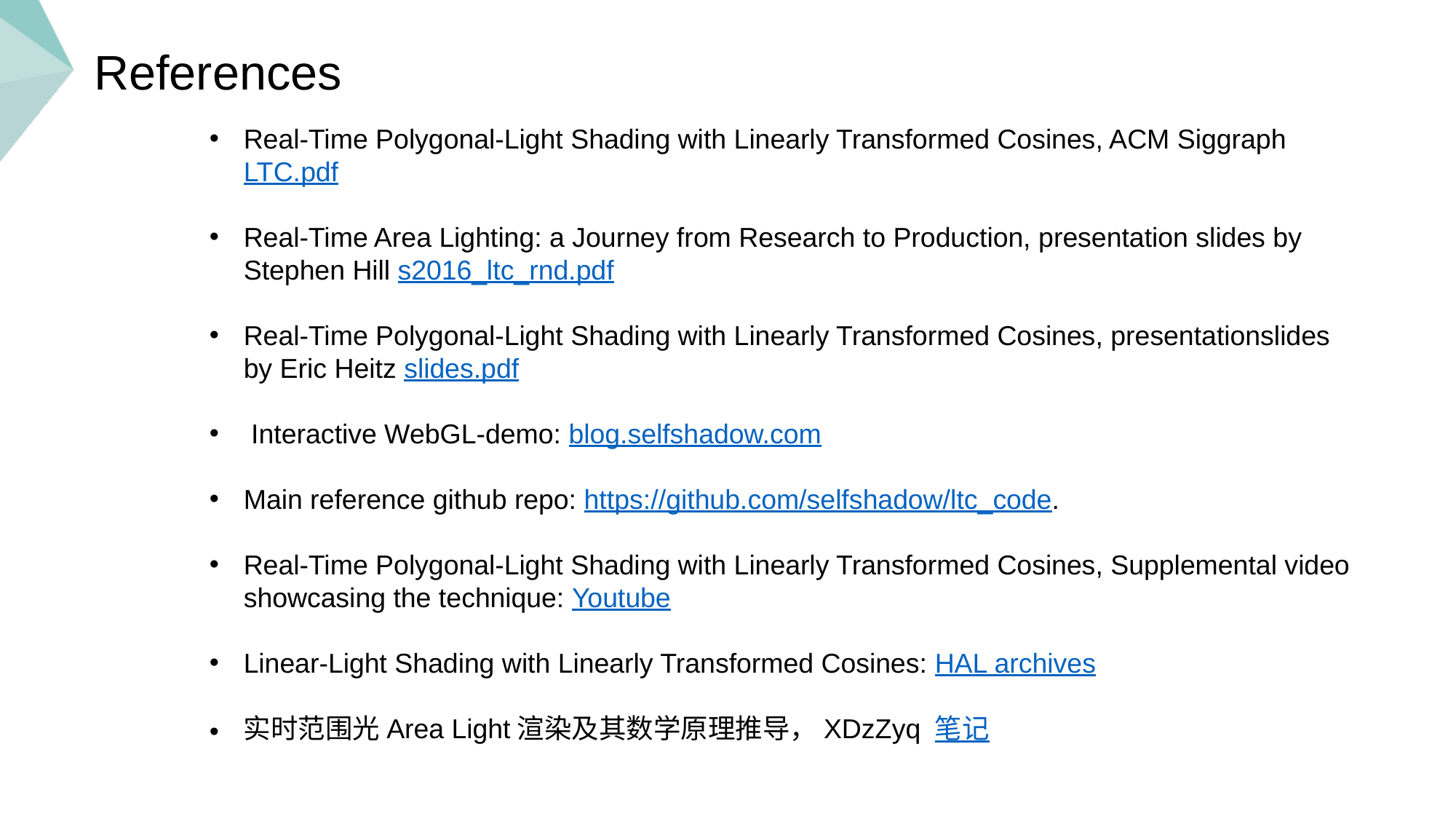

References
Real-Time Polygonal-Light Shading with Linearly Transformed Cosines, ACM Siggraph LTC.pdf

Real-Time Area Lighting: a Journey from Research to Production, presentation slides by Stephen Hill s2016_ltc_rnd.pdf

Real-Time Polygonal-Light Shading with Linearly Transformed Cosines, presentationslides by Eric Heitz slides.pdf

 Interactive WebGL-demo: blog.selfshadow.com

Main reference github repo: https://github.com/selfshadow/ltc_code.

Real-Time Polygonal-Light Shading with Linearly Transformed Cosines, Supplemental video showcasing the technique: Youtube

Linear-Light Shading with Linearly Transformed Cosines: HAL archives

实时范围光Area Light渲染及其数学原理推导，XDzZyq 笔记